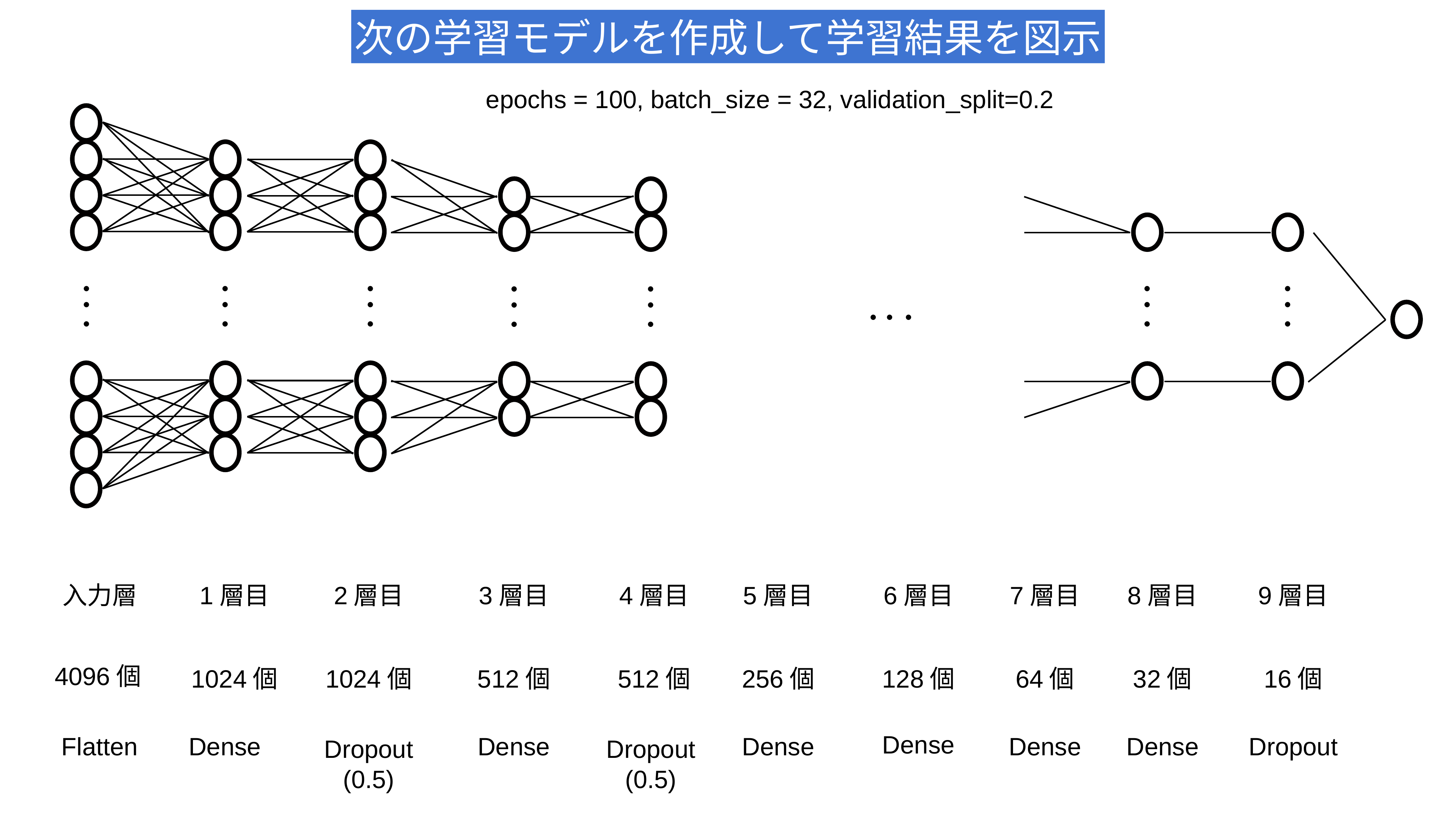

次の学習モデルを作成して学習結果を図示
epochs = 100, batch_size = 32, validation_split=0.2

・
・
・
・
・
・
・
・
・
・
・
・
・
・
・
・
・
・
・
・
・
・
・
・

5層目
6層目
7層目
8層目
9層目
入力層
1層目
2層目
3層目
4層目
4096個
1024個
1024個
512個
512個
256個
128個
64個
32個
16個
Dense
Flatten
Dense
Dropout
(0.5)
Dense
Dropout
(0.5)
Dense
Dense
Dense
Dropout